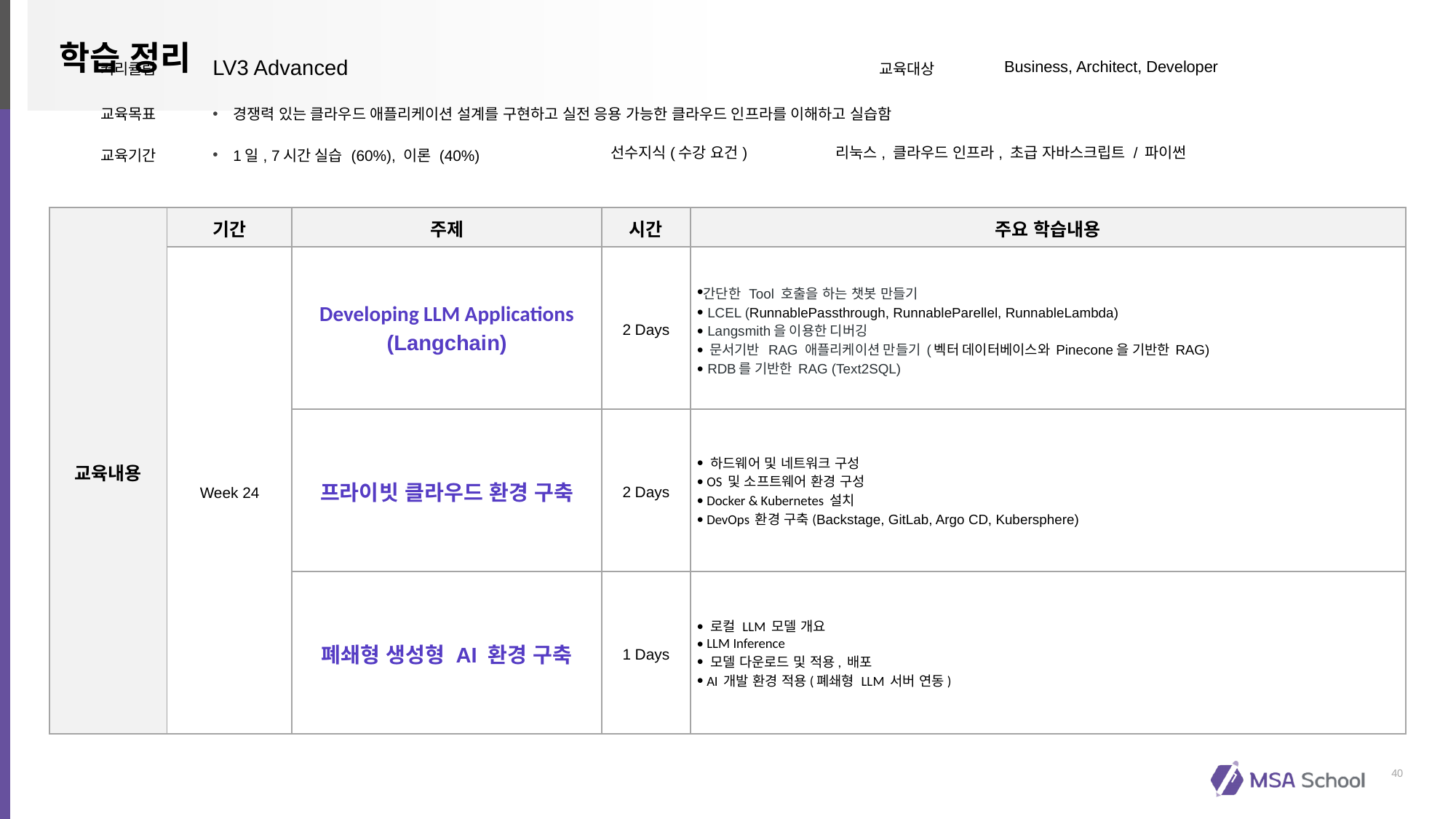

| 커리큘럼 | LV3 Advanced |  | 교육대상 | Business, Architect, Developer |
| --- | --- | --- | --- | --- |
| 교육목표 | 경쟁력 있는 클라우드 애플리케이션 설계를 구현하고 실전 응용 가능한 클라우드 인프라를 이해하고 실습함 |  |  |  |
| 교육기간 | 1일, 7시간 실습 (60%), 이론 (40%) | 선수지식(수강 요건) | 리눅스, 클라우드 인프라, 초급 자바스크립트 / 파이썬 |  |
| 교육내용 | 기간 | 주제 | 시간 | 주요 학습내용 |
| --- | --- | --- | --- | --- |
|  | Week 24 | Developing LLM Applications (Langchain) | 2 Days | 간단한 Tool 호출을 하는 챗봇 만들기 LCEL (RunnablePassthrough, RunnableParellel, RunnableLambda) Langsmith을 이용한 디버깅 문서기반 RAG 애플리케이션 만들기 (벡터 데이터베이스와 Pinecone을 기반한 RAG) RDB를 기반한 RAG (Text2SQL) |
|  |  | 프라이빗 클라우드 환경 구축 | 2 Days | 하드웨어 및 네트워크 구성 OS 및 소프트웨어 환경 구성 Docker & Kubernetes 설치 DevOps 환경 구축(Backstage, GitLab, Argo CD, Kubersphere) |
|  |  | 폐쇄형 생성형 AI 환경 구축 | 1 Days | 로컬 LLM 모델 개요 LLM Inference 모델 다운로드 및 적용, 배포 AI 개발 환경 적용(폐쇄형 LLM 서버 연동) |